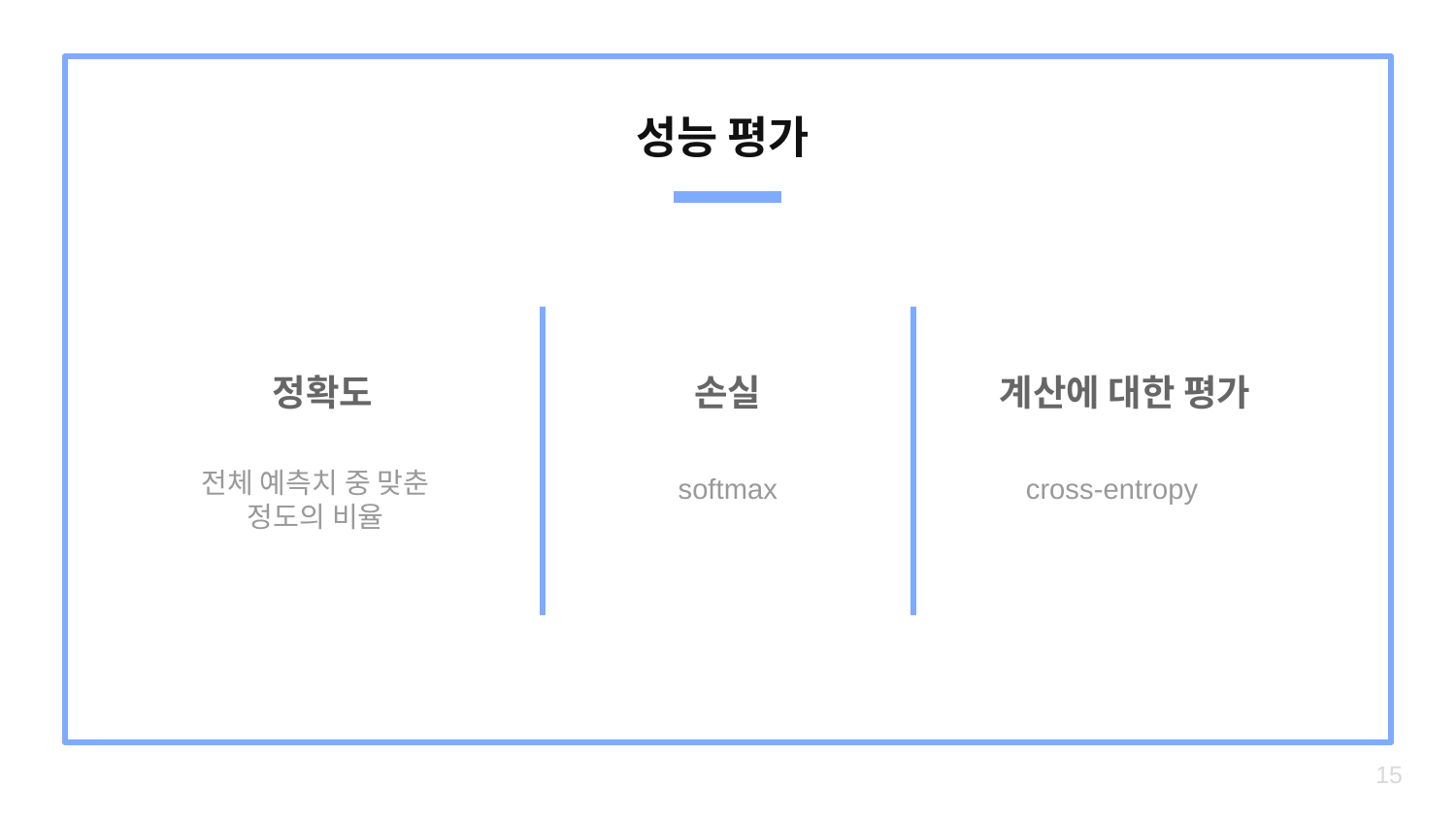

# 성능 평가
정확도
손실
계산에 대한 평가
전체 예측치 중 맞춘 정도의 비율
softmax
cross-entropy
15